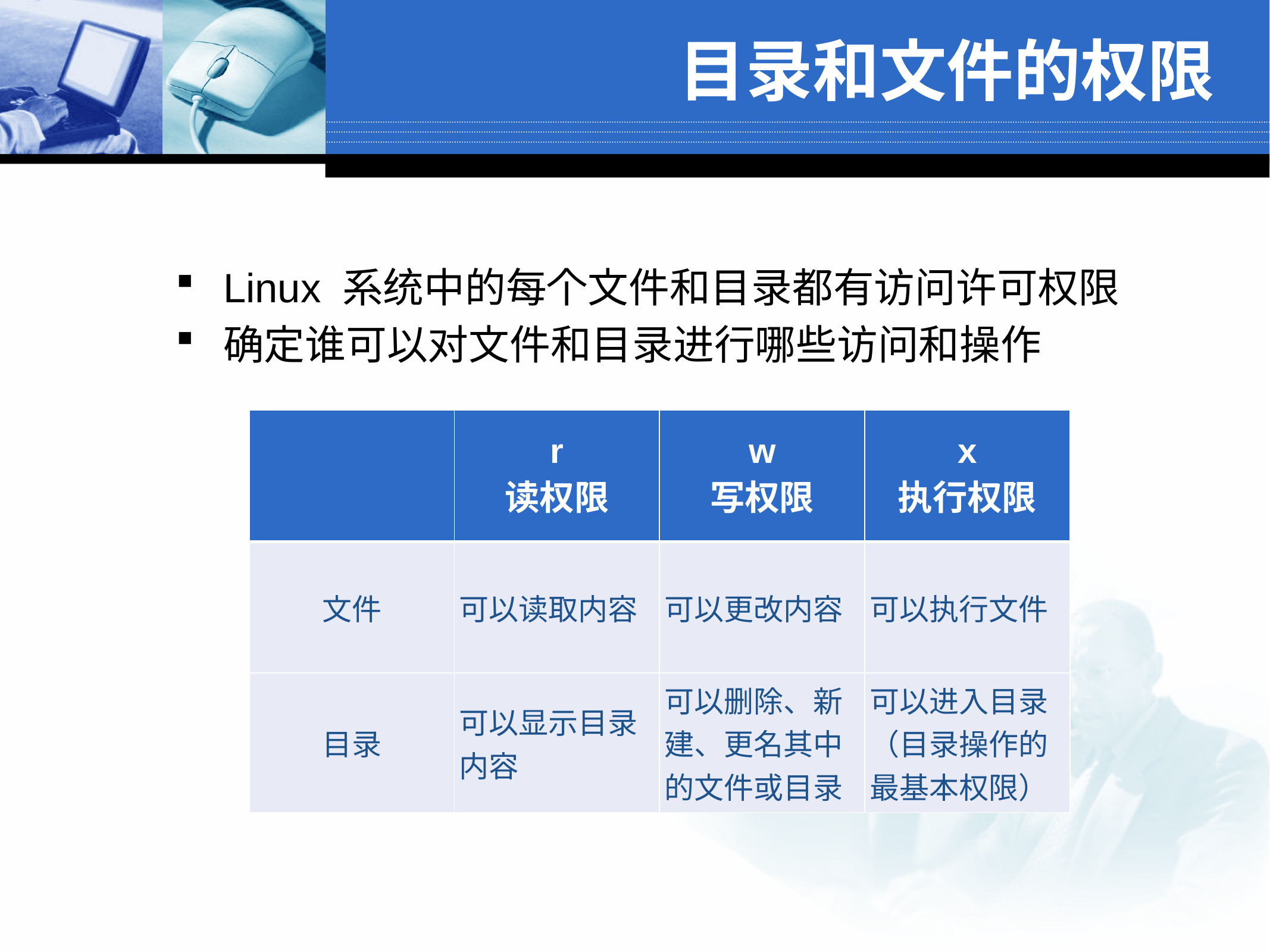

# 目录和文件的权限
Linux 系统中的每个文件和目录都有访问许可权限
确定谁可以对文件和目录进行哪些访问和操作
|  | r 读权限 | w 写权限 | x 执行权限 |
| --- | --- | --- | --- |
| 文件 | 可以读取内容 | 可以更改内容 | 可以执行文件 |
| 目录 | 可以显示目录内容 | 可以删除、新建、更名其中的文件或目录 | 可以进入目录（目录操作的最基本权限） |